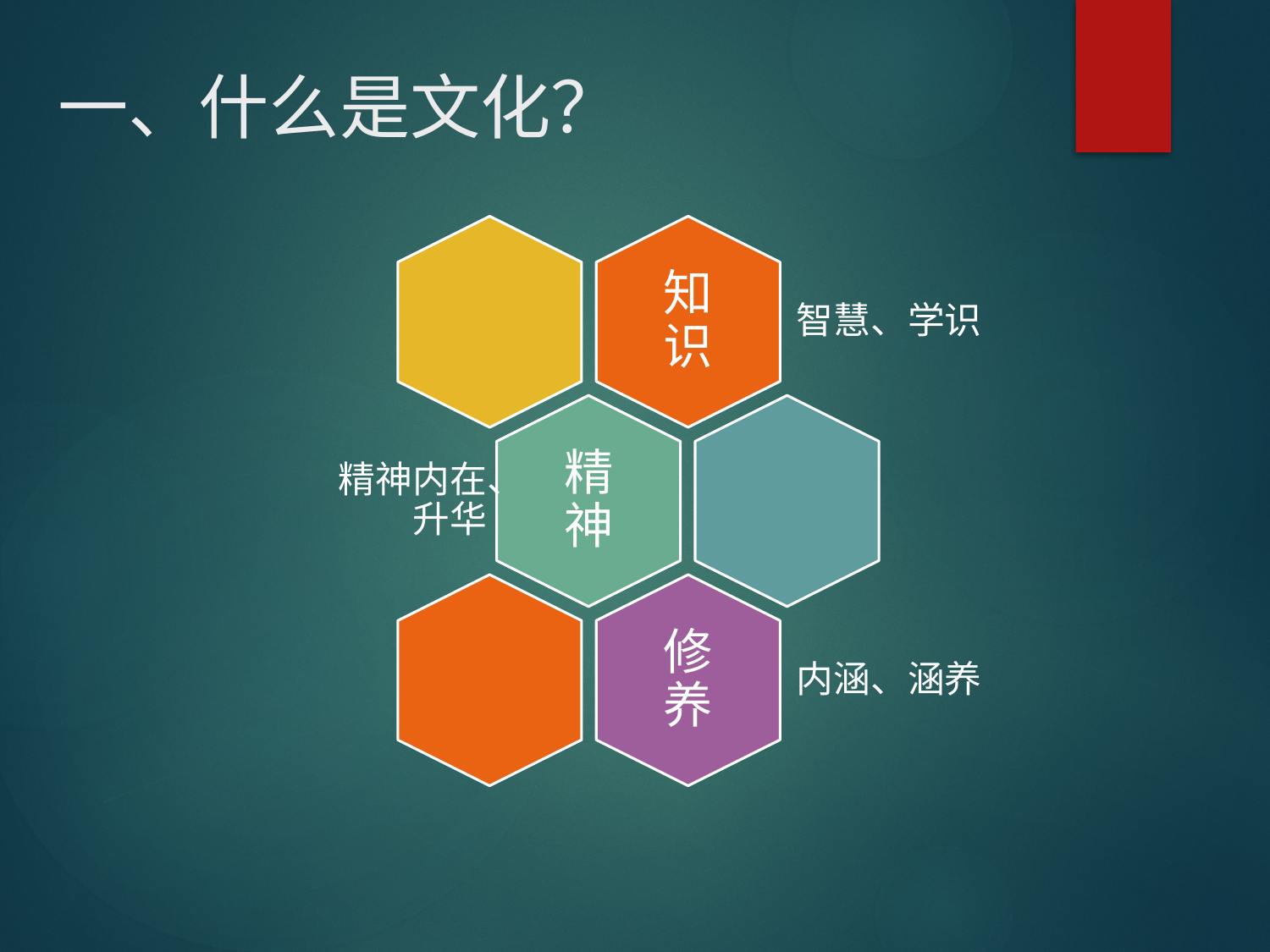

# 一、什么是文化？
知识
智慧、学识

精神
精神内在、升华

修养
内涵、涵养